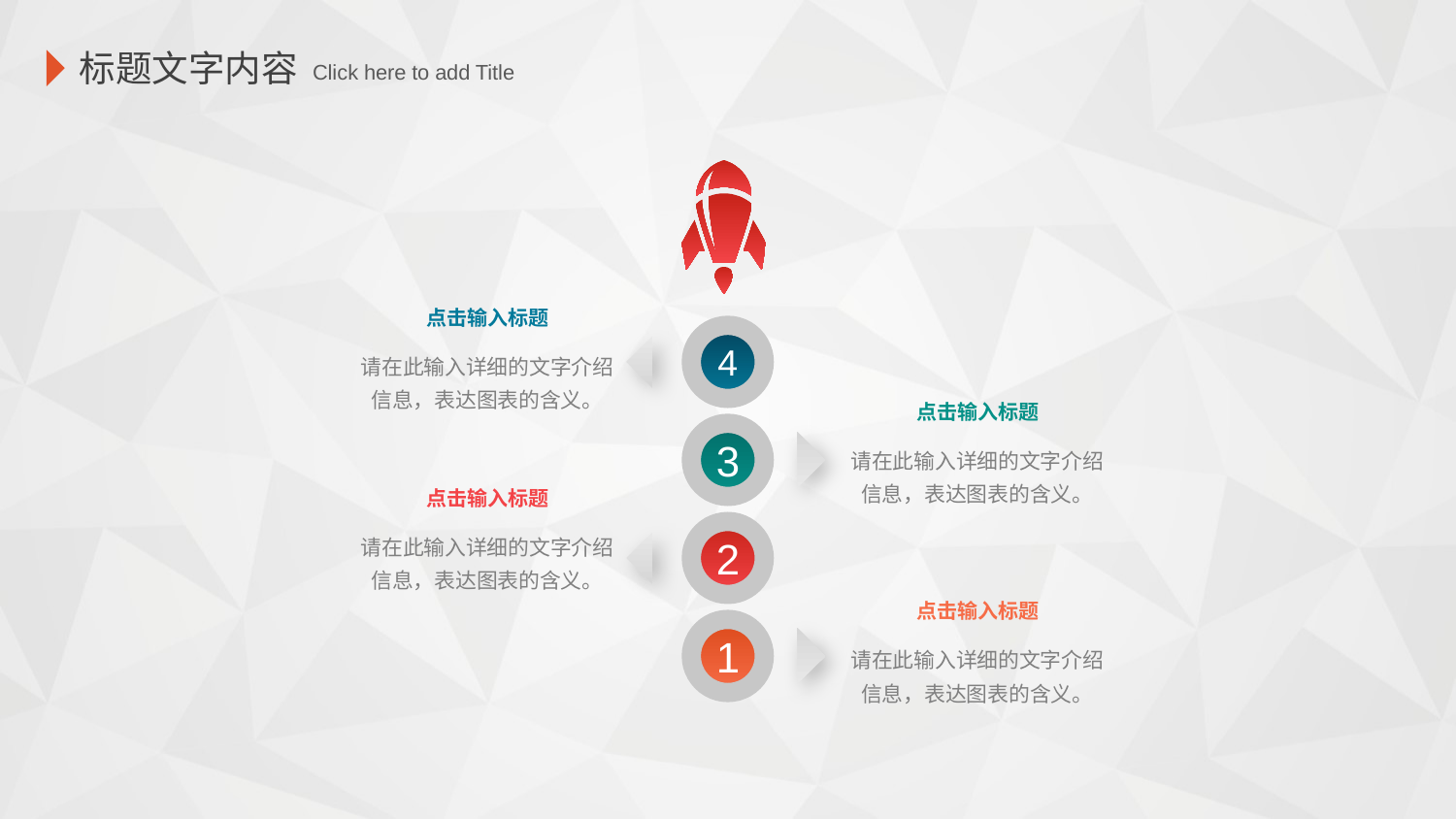

标题文字内容
  Click here to add Title

点击输入标题
请在此输入详细的文字介绍信息，表达图表的含义。
4

点击输入标题
请在此输入详细的文字介绍信息，表达图表的含义。
3

点击输入标题
请在此输入详细的文字介绍信息，表达图表的含义。
2

点击输入标题
请在此输入详细的文字介绍信息，表达图表的含义。
1